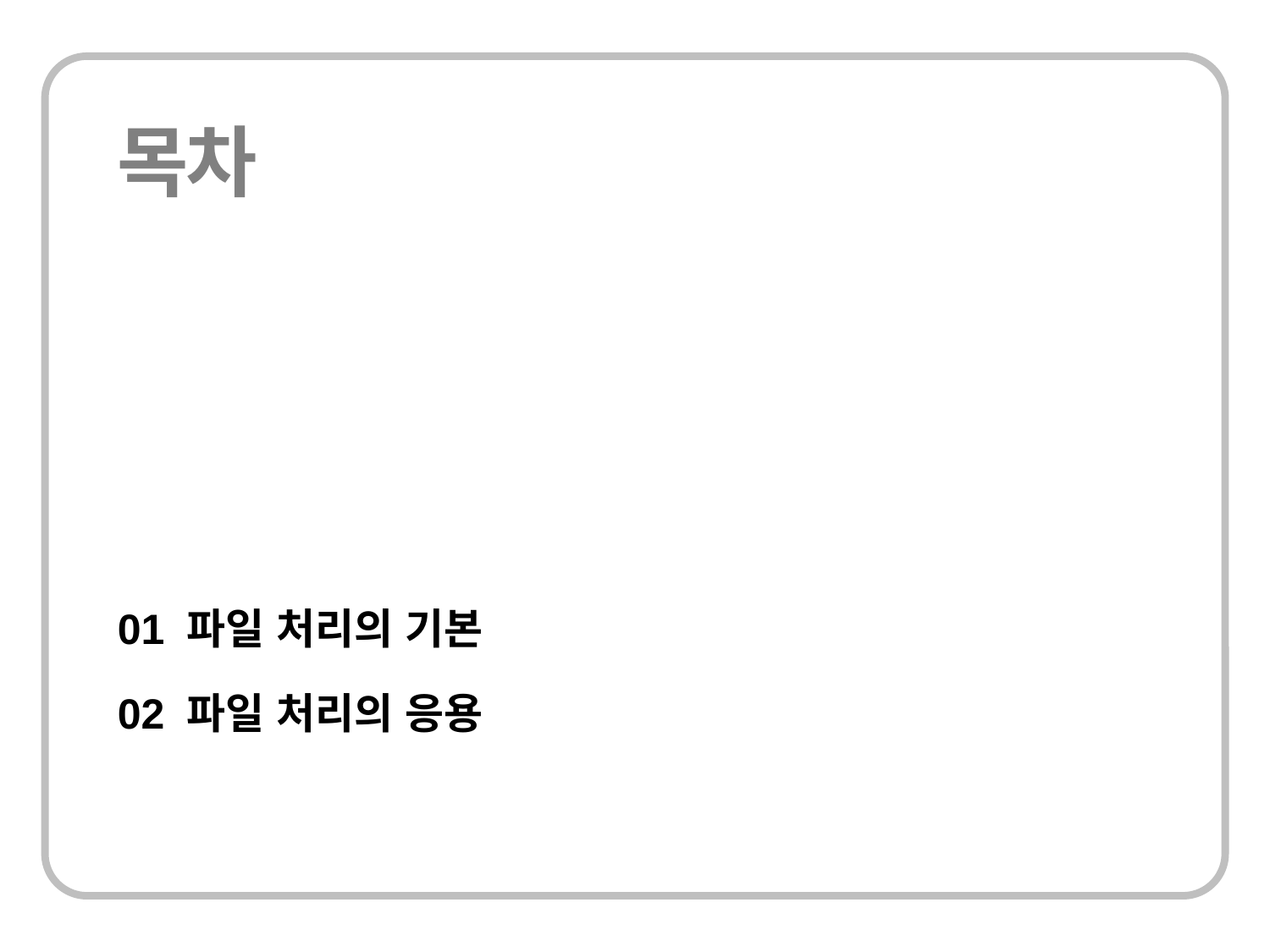

01 파일 처리의 기본
02 파일 처리의 응용